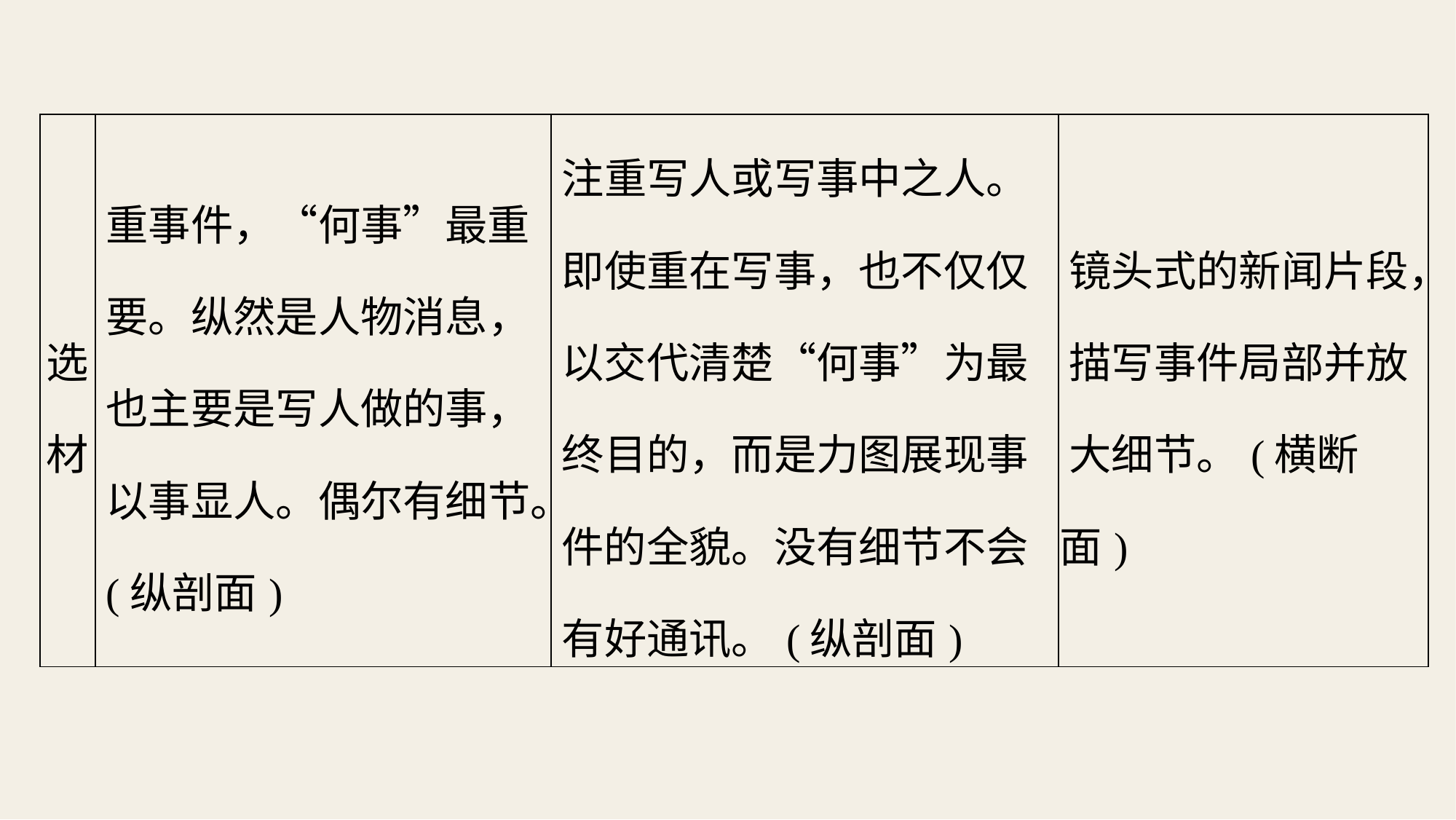

| 选材 | 重事件，“何事”最重 要。纵然是人物消息， 也主要是写人做的事， 以事显人。偶尔有细节。 (纵剖面) | 注重写人或写事中之人。 即使重在写事，也不仅仅 以交代清楚“何事”为最 终目的，而是力图展现事 件的全貌。没有细节不会 有好通讯。(纵剖面) | 镜头式的新闻片段， 描写事件局部并放 大细节。(横断面) |
| --- | --- | --- | --- |